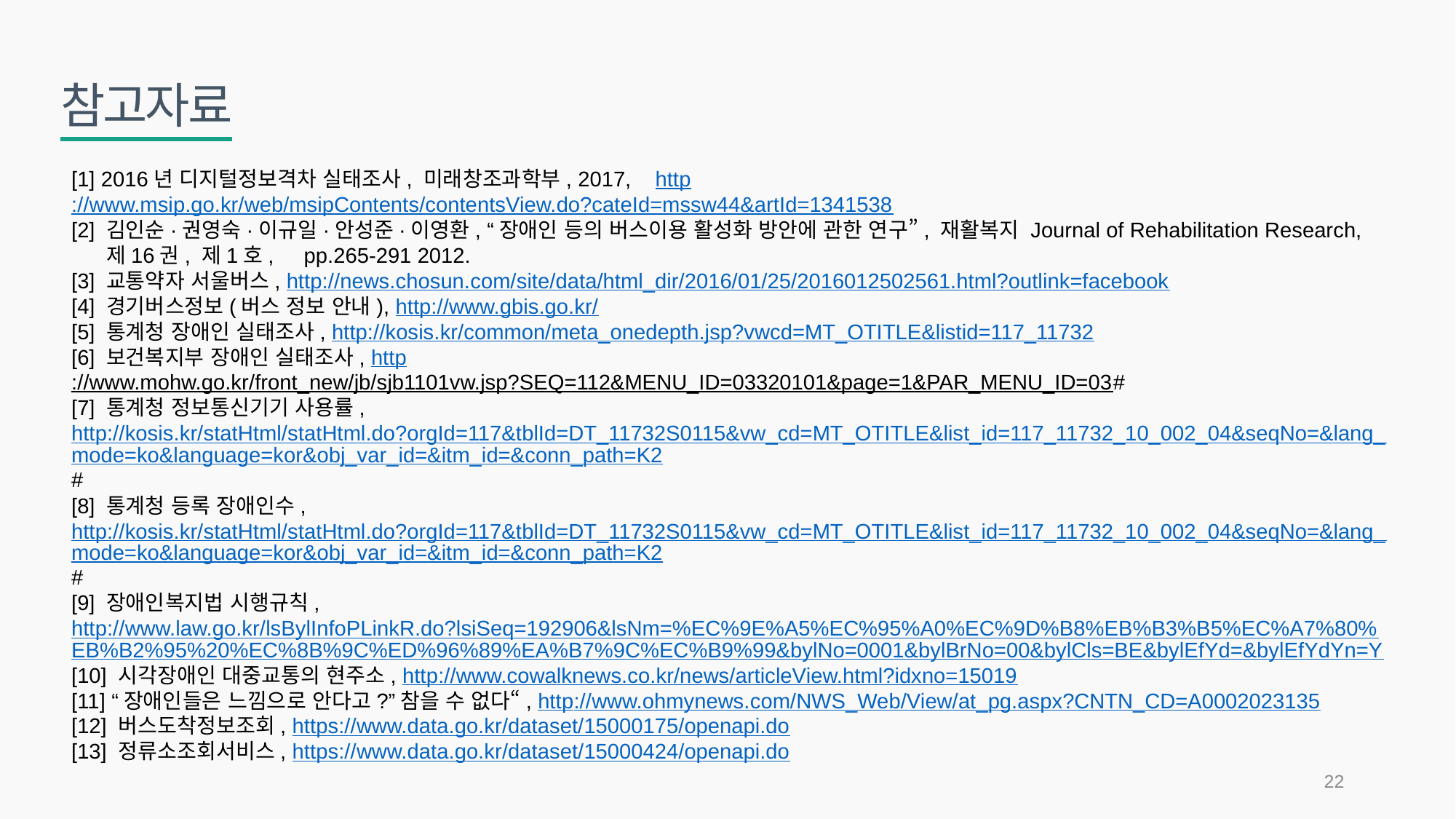

참고자료
[1] 2016년 디지털정보격차 실태조사, 미래창조과학부, 2017,    http://www.msip.go.kr/web/msipContents/contentsView.do?cateId=mssw44&artId=1341538
[2] 김인순·권영숙·이규일·안성준·이영환, “장애인 등의 버스이용 활성화 방안에 관한 연구”, 재활복지 Journal of Rehabilitation Research,
     제16권, 제1호,     pp.265-291 2012.
[3] 교통약자 서울버스, http://news.chosun.com/site/data/html_dir/2016/01/25/2016012502561.html?outlink=facebook
[4] 경기버스정보(버스 정보 안내), http://www.gbis.go.kr/
[5] 통계청 장애인 실태조사, http://kosis.kr/common/meta_onedepth.jsp?vwcd=MT_OTITLE&listid=117_11732
[6] 보건복지부 장애인 실태조사, http://www.mohw.go.kr/front_new/jb/sjb1101vw.jsp?SEQ=112&MENU_ID=03320101&page=1&PAR_MENU_ID=03#
[7] 통계청 정보통신기기 사용률,
http://kosis.kr/statHtml/statHtml.do?orgId=117&tblId=DT_11732S0115&vw_cd=MT_OTITLE&list_id=117_11732_10_002_04&seqNo=&lang_mode=ko&language=kor&obj_var_id=&itm_id=&conn_path=K2#
[8] 통계청 등록 장애인수,
http://kosis.kr/statHtml/statHtml.do?orgId=117&tblId=DT_11732S0115&vw_cd=MT_OTITLE&list_id=117_11732_10_002_04&seqNo=&lang_mode=ko&language=kor&obj_var_id=&itm_id=&conn_path=K2#
[9] 장애인복지법 시행규칙,
http://www.law.go.kr/lsBylInfoPLinkR.do?lsiSeq=192906&lsNm=%EC%9E%A5%EC%95%A0%EC%9D%B8%EB%B3%B5%EC%A7%80%EB%B2%95%20%EC%8B%9C%ED%96%89%EA%B7%9C%EC%B9%99&bylNo=0001&bylBrNo=00&bylCls=BE&bylEfYd=&bylEfYdYn=Y
[10] 시각장애인 대중교통의 현주소, http://www.cowalknews.co.kr/news/articleView.html?idxno=15019
[11] “장애인들은 느낌으로 안다고?”참을 수 없다“, http://www.ohmynews.com/NWS_Web/View/at_pg.aspx?CNTN_CD=A0002023135
[12] 버스도착정보조회, https://www.data.go.kr/dataset/15000175/openapi.do
[13] 정류소조회서비스, https://www.data.go.kr/dataset/15000424/openapi.do
22